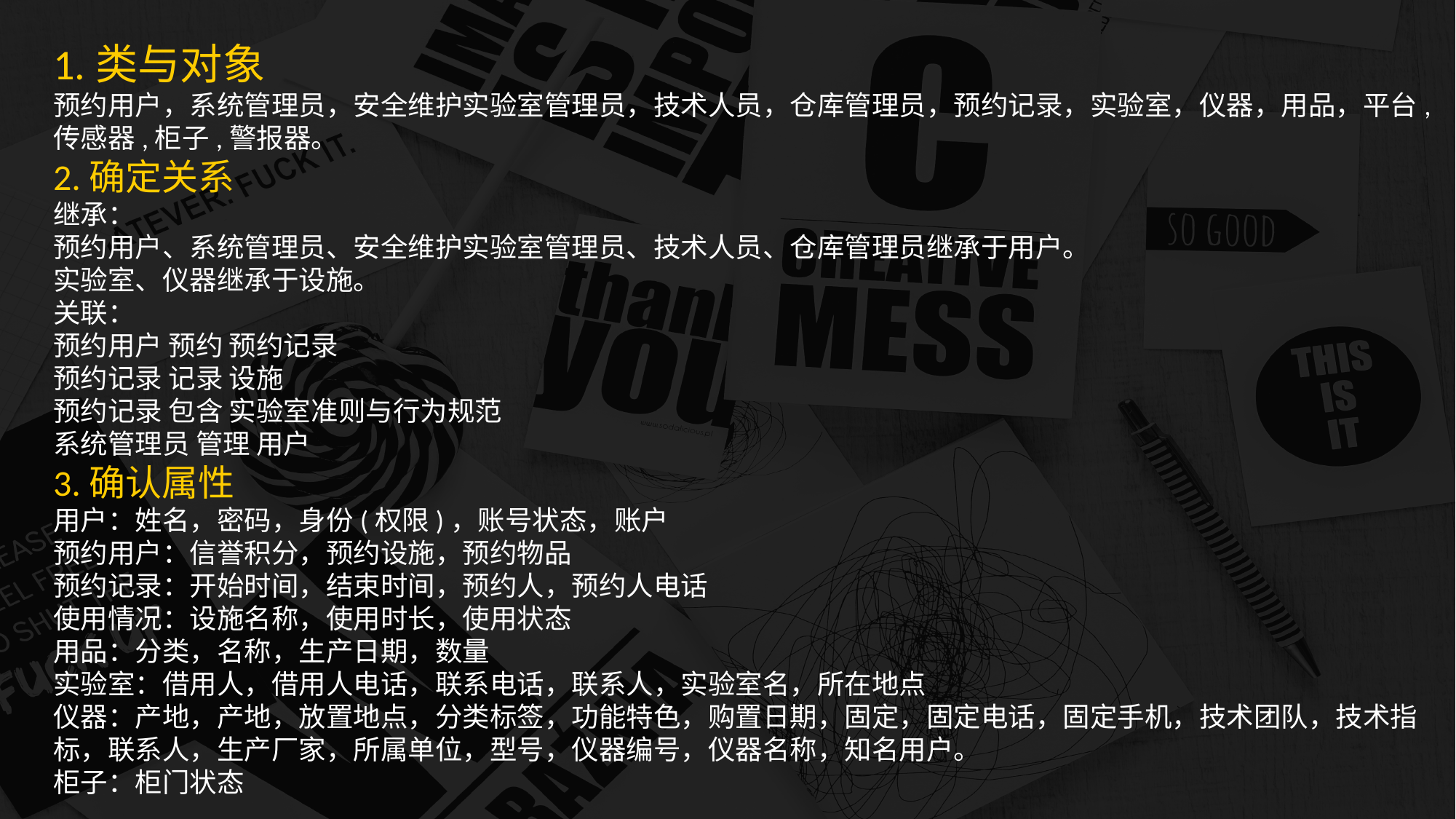

1.类与对象
预约用户，系统管理员，安全维护实验室管理员，技术人员，仓库管理员，预约记录，实验室，仪器，用品，平台,传感器,柜子,警报器。
2.确定关系
继承：
预约用户、系统管理员、安全维护实验室管理员、技术人员、仓库管理员继承于用户。
实验室、仪器继承于设施。
关联：
预约用户 预约 预约记录
预约记录 记录 设施
预约记录 包含 实验室准则与行为规范
系统管理员 管理 用户
3.确认属性
用户：姓名，密码，身份(权限)，账号状态，账户
预约用户：信誉积分，预约设施，预约物品
预约记录：开始时间，结束时间，预约人，预约人电话
使用情况：设施名称，使用时长，使用状态
用品：分类，名称，生产日期，数量
实验室：借用人，借用人电话，联系电话，联系人，实验室名，所在地点
仪器：产地，产地，放置地点，分类标签，功能特色，购置日期，固定，固定电话，固定手机，技术团队，技术指标，联系人，生产厂家，所属单位，型号，仪器编号，仪器名称，知名用户。
柜子：柜门状态